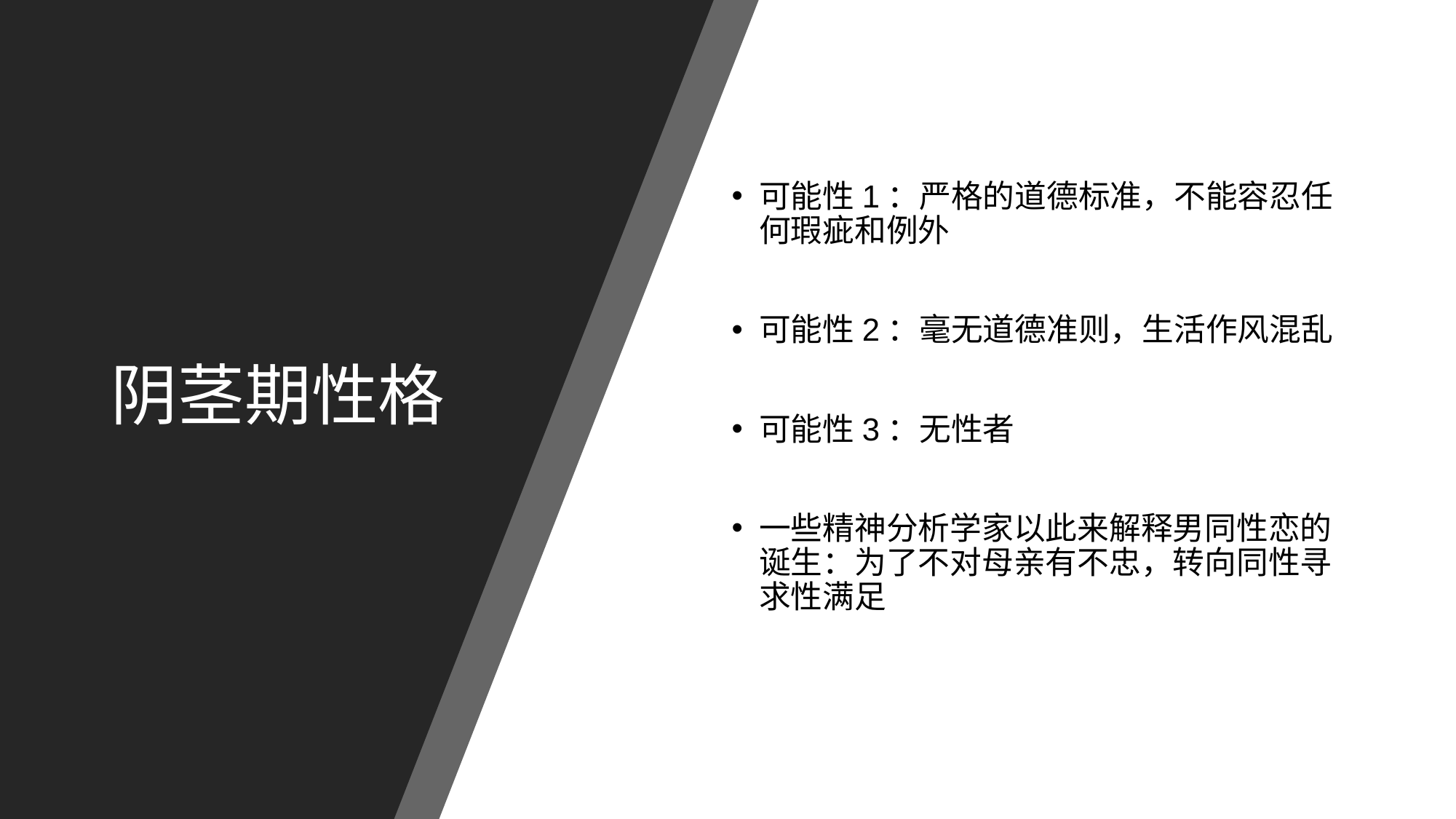

# 阴茎期性格
可能性1：严格的道德标准，不能容忍任何瑕疵和例外

可能性2：毫无道德准则，生活作风混乱

可能性3：无性者

一些精神分析学家以此来解释男同性恋的诞生：为了不对母亲有不忠，转向同性寻求性满足